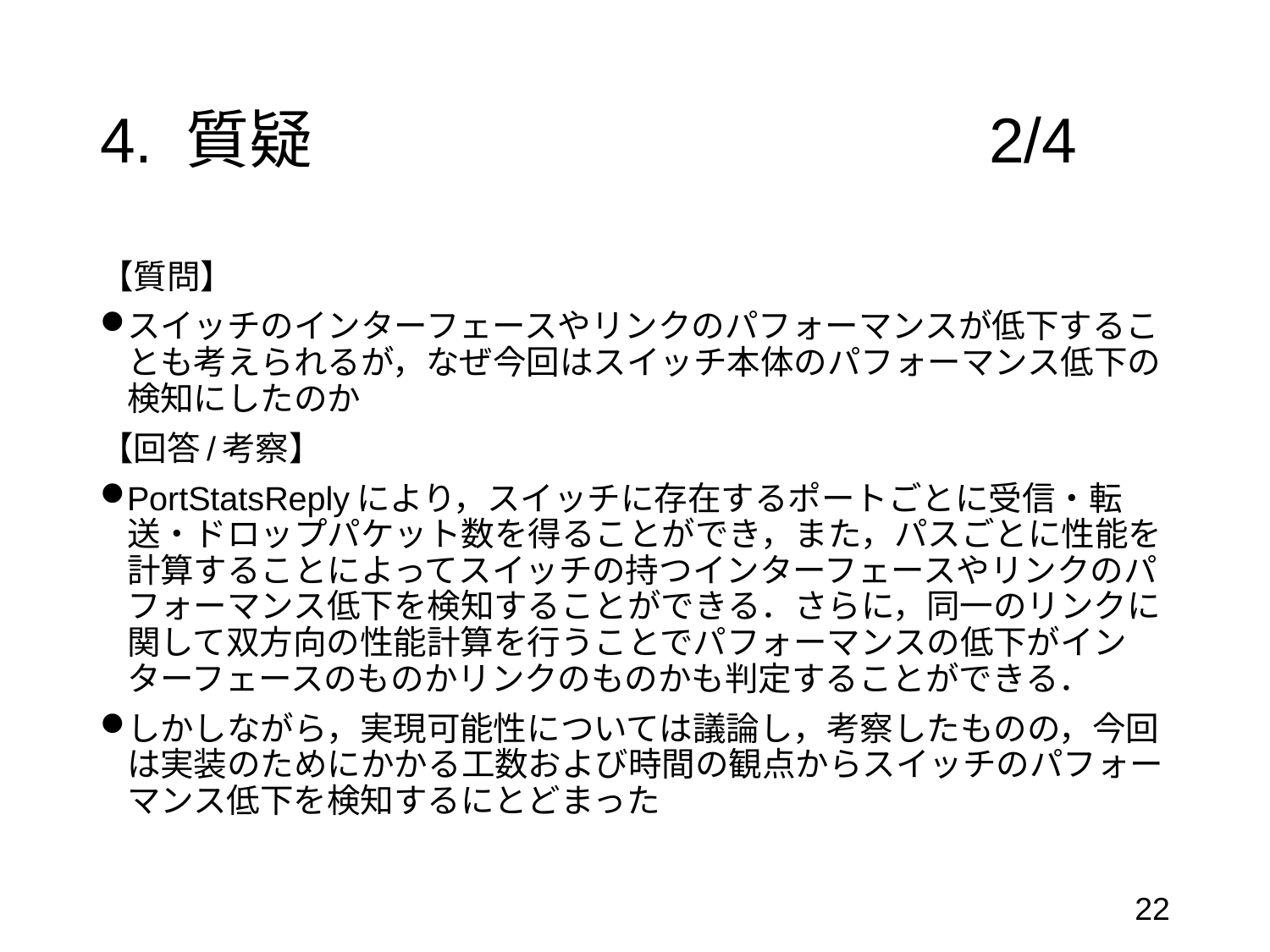

# 4. 質疑						2/4
【質問】
スイッチのインターフェースやリンクのパフォーマンスが低下することも考えられるが，なぜ今回はスイッチ本体のパフォーマンス低下の検知にしたのか
【回答/考察】
PortStatsReplyにより，スイッチに存在するポートごとに受信・転送・ドロップパケット数を得ることができ，また，パスごとに性能を計算することによってスイッチの持つインターフェースやリンクのパフォーマンス低下を検知することができる．さらに，同一のリンクに関して双方向の性能計算を行うことでパフォーマンスの低下がインターフェースのものかリンクのものかも判定することができる．
しかしながら，実現可能性については議論し，考察したものの，今回は実装のためにかかる工数および時間の観点からスイッチのパフォーマンス低下を検知するにとどまった
22